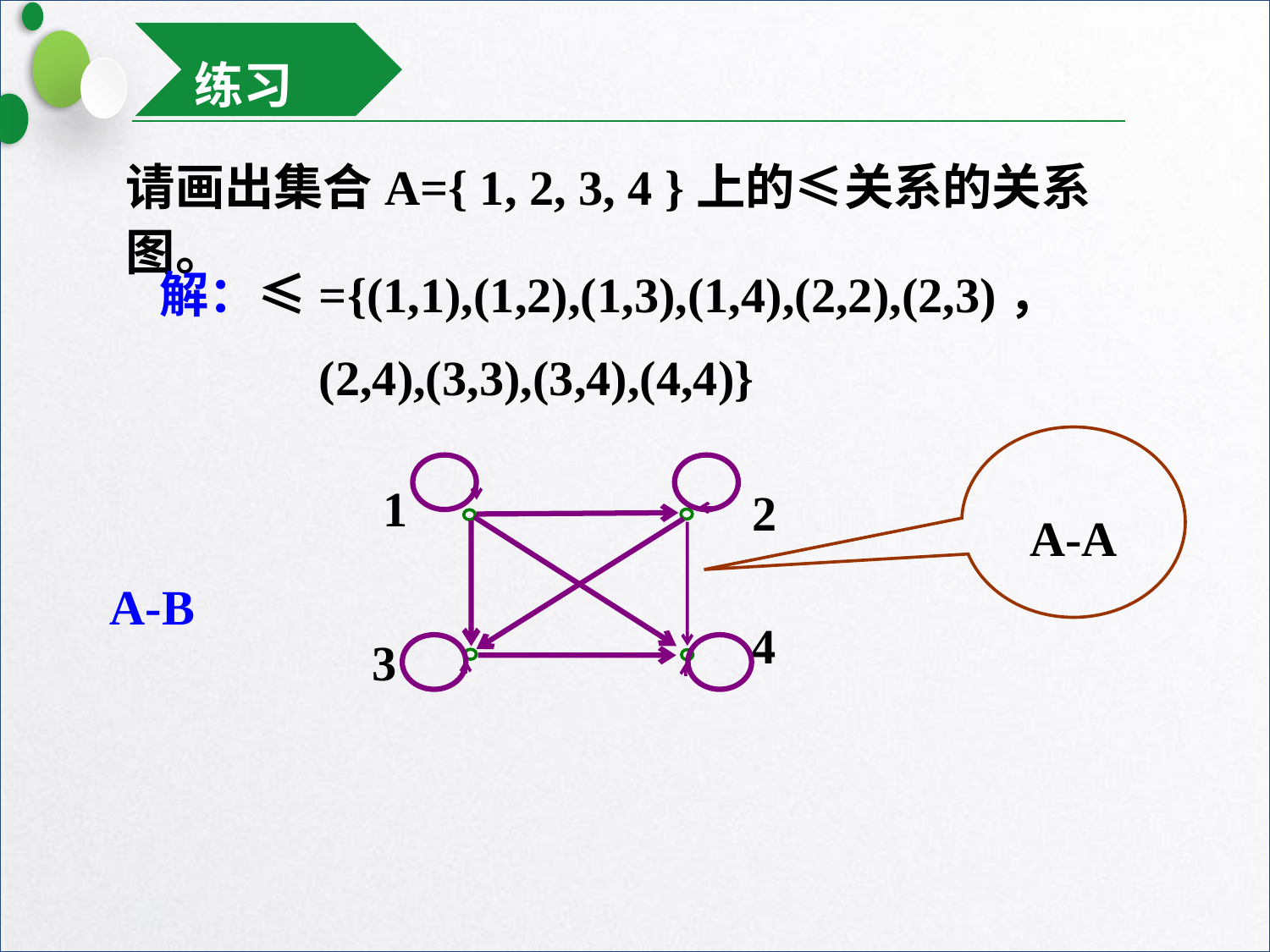

练习
请画出集合A={ 1, 2, 3, 4 }上的≤关系的关系图。
解：≤={(1,1),(1,2),(1,3),(1,4),(2,2),(2,3)，
             (2,4),(3,3),(3,4),(4,4)}
A-A

1
2

4
3

A-B